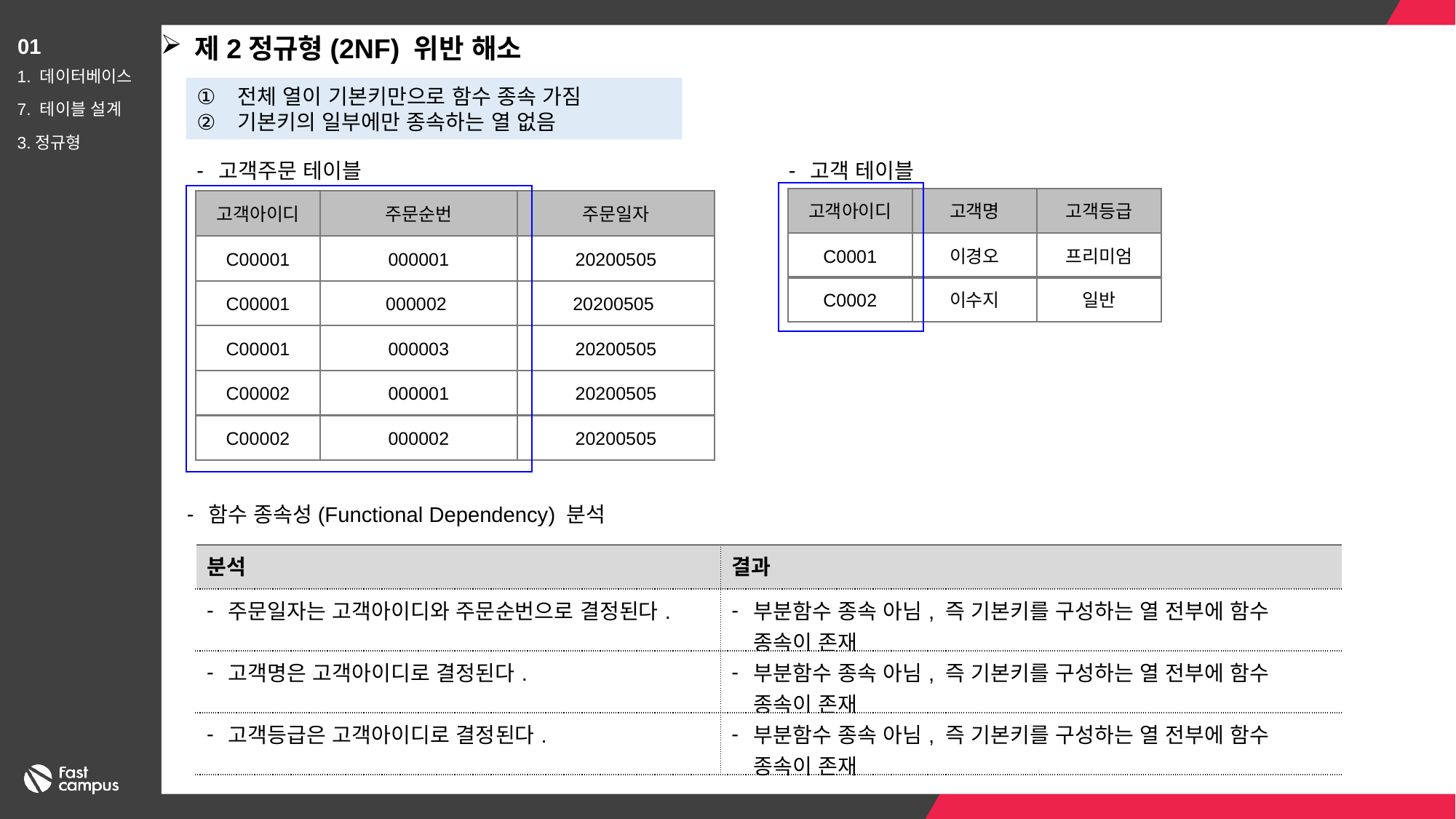

제2정규형(2NF) 위반 해소
01
1. 데이터베이스
7. 테이블 설계
3.정규형
전체 열이 기본키만으로 함수 종속 가짐
기본키의 일부에만 종속하는 열 없음
고객주문 테이블
고객 테이블

고객아이디
고객명
고객등급
고객아이디
주문순번
주문일자
C0001
프리미엄
이경오
C00001
000001
20200505
C0002
일반
이수지
C00001
000002
20200505
C00001
000003
20200505
C00002
000001
20200505
C00002
000002
20200505
함수 종속성(Functional Dependency) 분석
| 분석 | 결과 |
| --- | --- |
| 주문일자는 고객아이디와 주문순번으로 결정된다. | 부분함수 종속 아님, 즉 기본키를 구성하는 열 전부에 함수 종속이 존재 |
| 고객명은 고객아이디로 결정된다. | 부분함수 종속 아님, 즉 기본키를 구성하는 열 전부에 함수 종속이 존재 |
| 고객등급은 고객아이디로 결정된다. | 부분함수 종속 아님, 즉 기본키를 구성하는 열 전부에 함수 종속이 존재 |